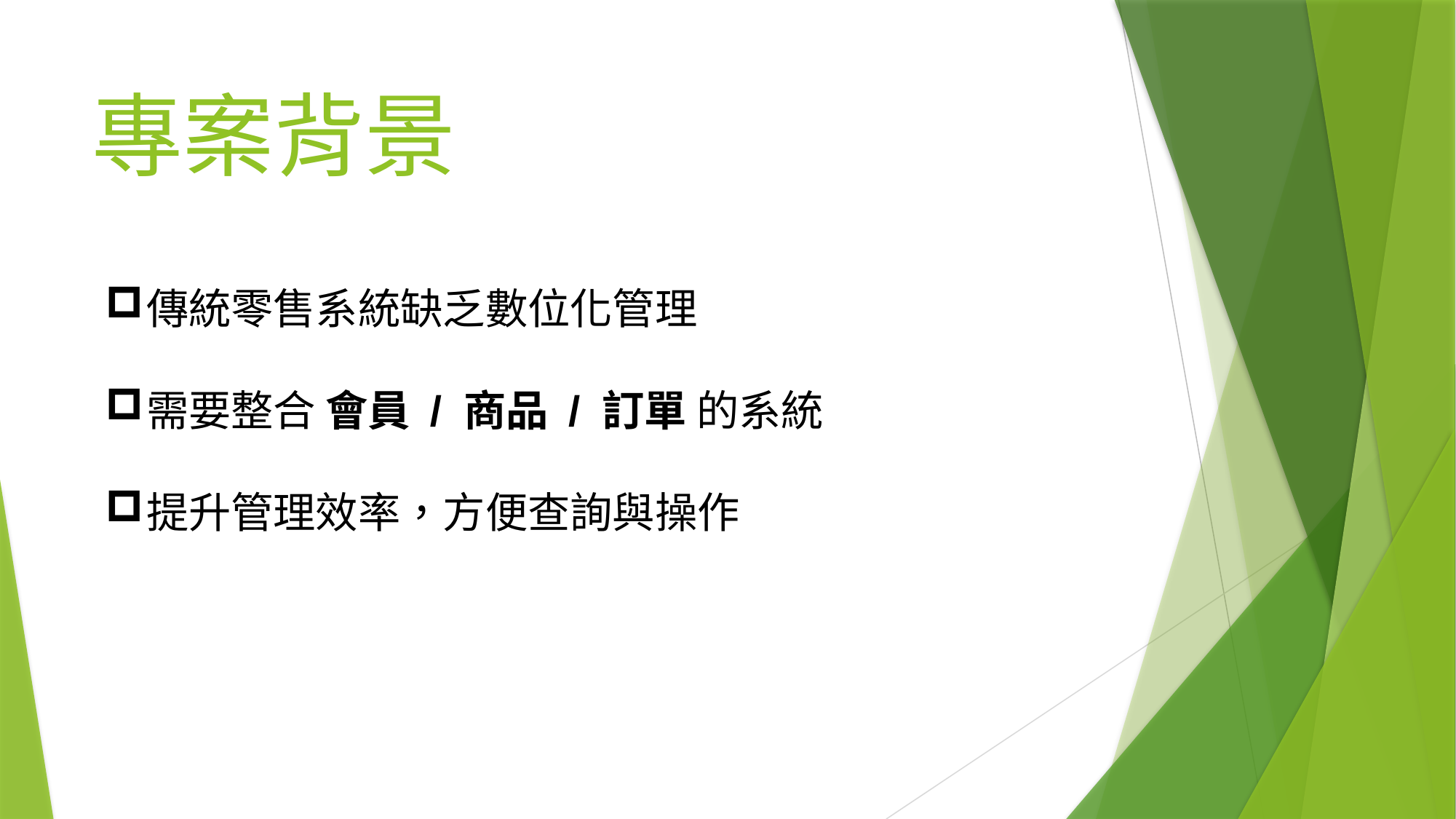

# 專案背景
傳統零售系統缺乏數位化管理

需要整合 會員 / 商品 / 訂單 的系統

提升管理效率，方便查詢與操作